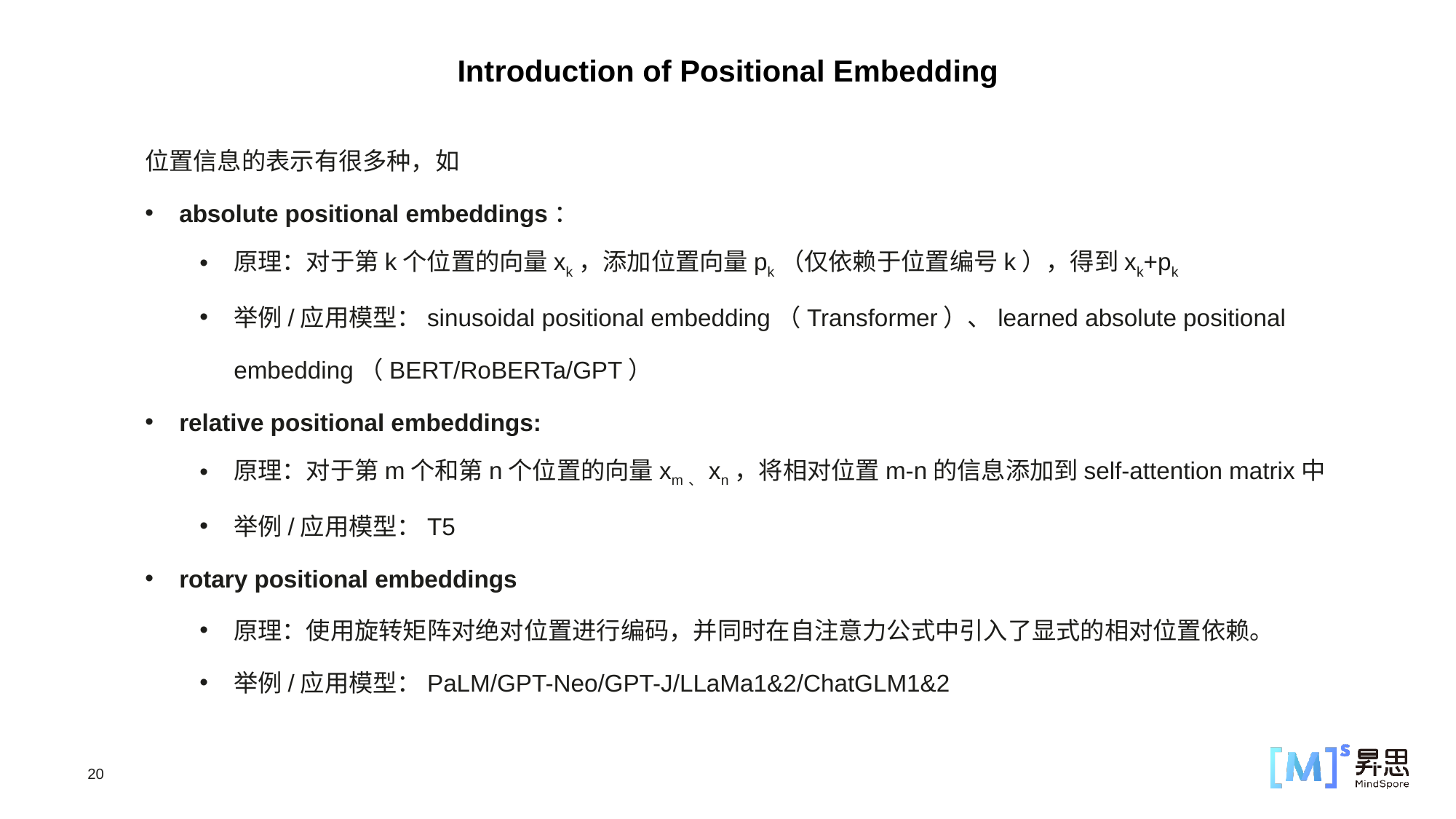

Introduction of Positional Embedding
位置信息的表示有很多种，如
absolute positional embeddings：
原理：对于第k个位置的向量xk，添加位置向量pk（仅依赖于位置编号k），得到xk+pk
举例/应用模型：sinusoidal positional embedding（Transformer）、learned absolute positional embedding（BERT/RoBERTa/GPT）
relative positional embeddings:
原理：对于第m个和第n个位置的向量xm、xn，将相对位置m-n的信息添加到self-attention matrix中
举例/应用模型：T5
rotary positional embeddings
原理：使用旋转矩阵对绝对位置进行编码，并同时在自注意力公式中引入了显式的相对位置依赖。
举例/应用模型：PaLM/GPT-Neo/GPT-J/LLaMa1&2/ChatGLM1&2
20